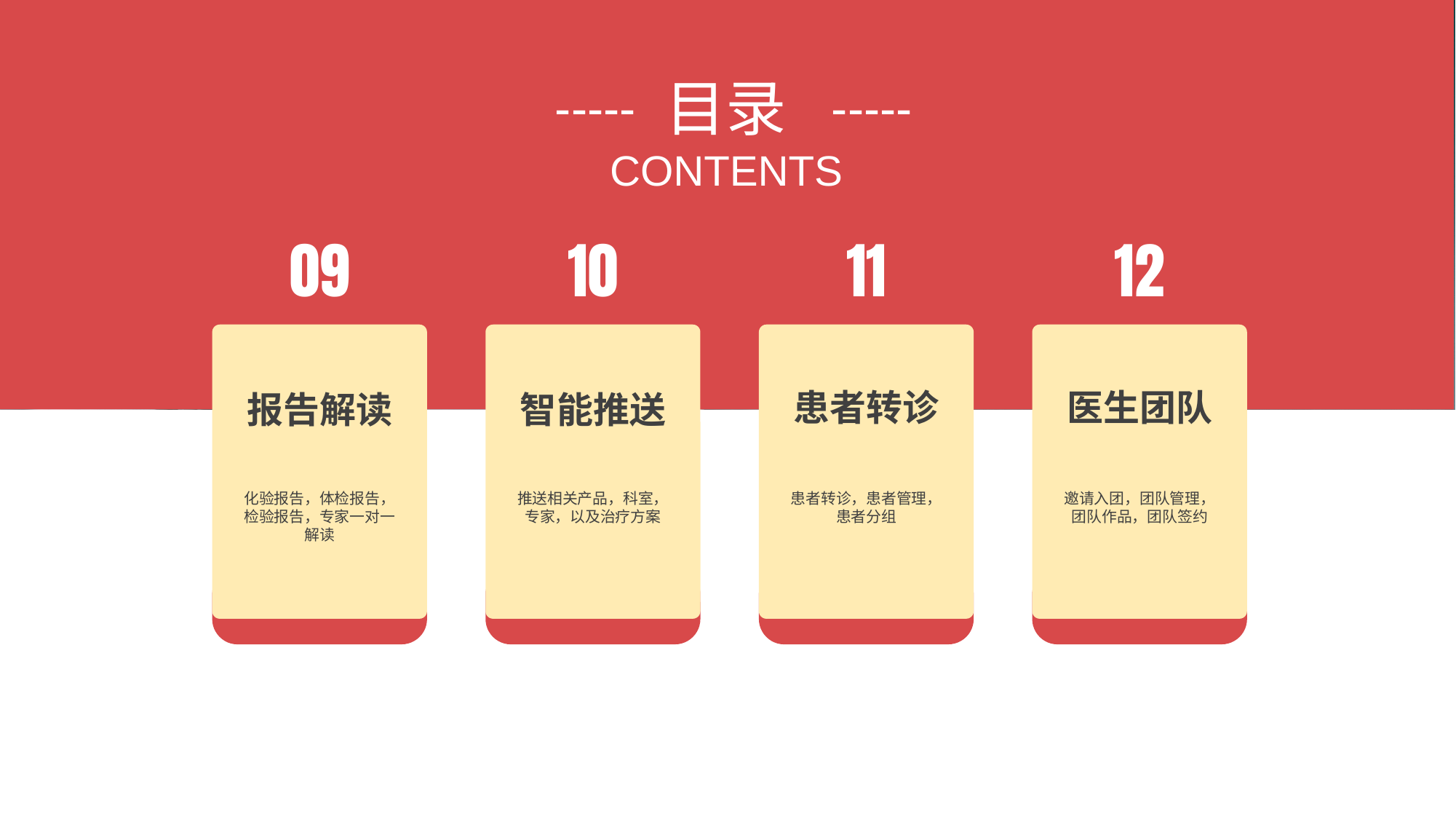

目录
CONTENTS
-----
-----
09

报告解读
化验报告，体检报告，检验报告，专家一对一解读

10

智能推送
推送相关产品，科室，专家，以及治疗方案

11

患者转诊
患者转诊，患者管理，患者分组

12

医生团队
邀请入团，团队管理，团队作品，团队签约

。